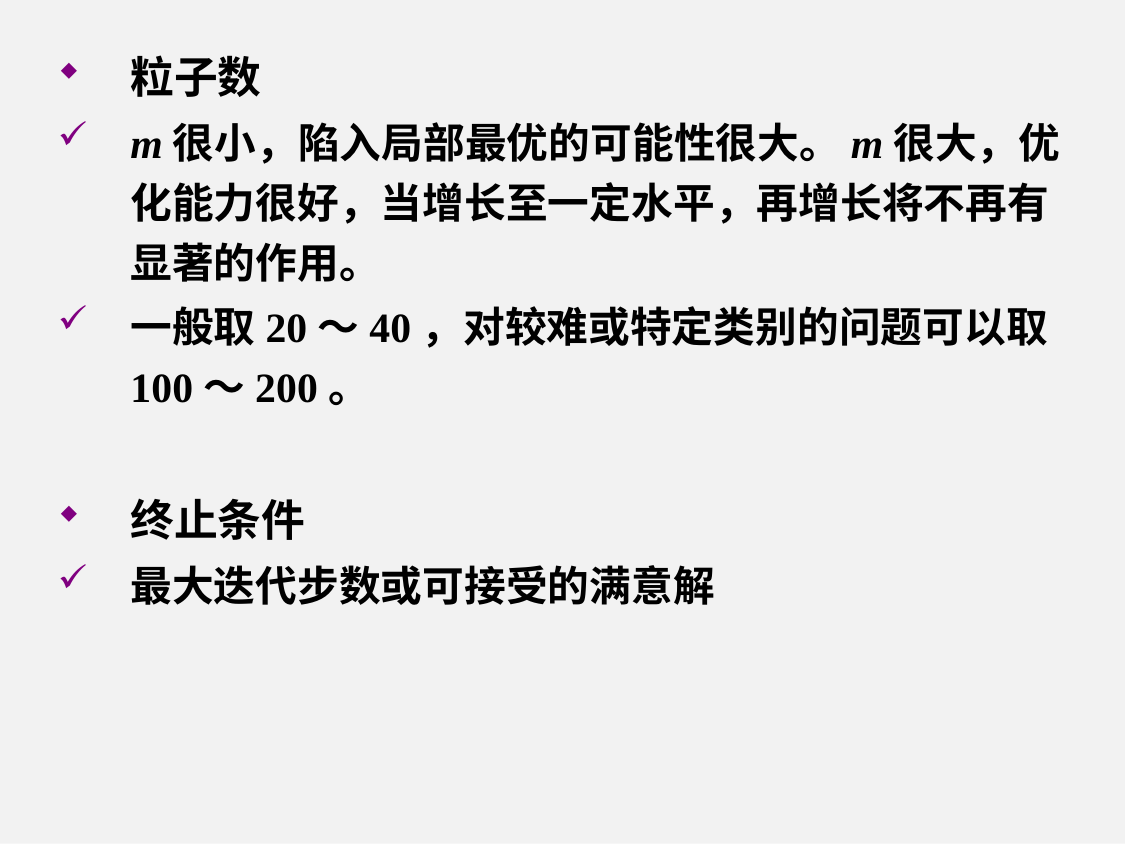

粒子数
m很小，陷入局部最优的可能性很大。m很大，优化能力很好，当增长至一定水平，再增长将不再有显著的作用。
一般取20～40，对较难或特定类别的问题可以取100～200。

终止条件
最大迭代步数或可接受的满意解